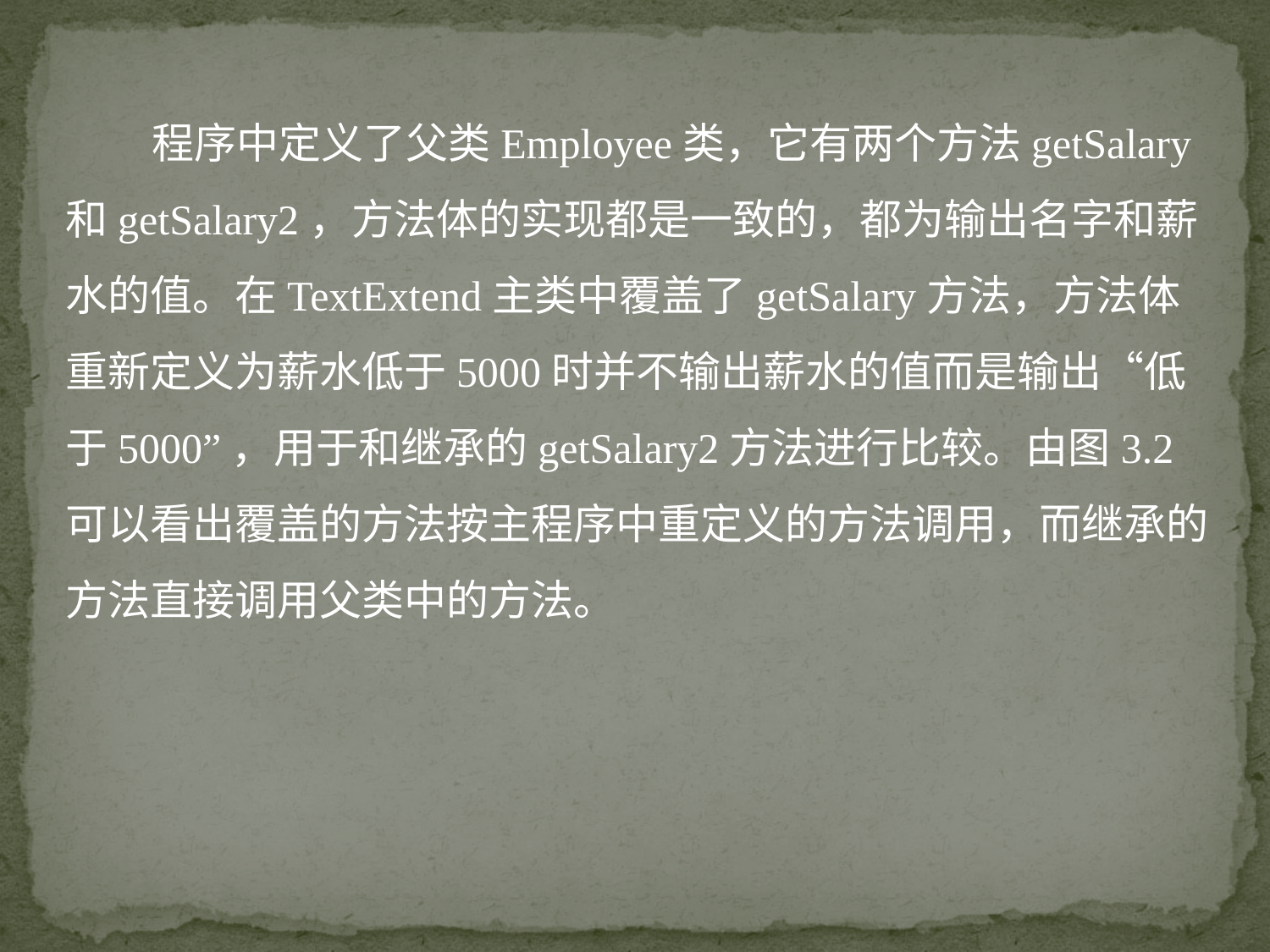

程序中定义了父类Employee类，它有两个方法getSalary和getSalary2，方法体的实现都是一致的，都为输出名字和薪水的值。在TextExtend主类中覆盖了getSalary方法，方法体重新定义为薪水低于5000时并不输出薪水的值而是输出“低于5000”，用于和继承的getSalary2方法进行比较。由图3.2可以看出覆盖的方法按主程序中重定义的方法调用，而继承的方法直接调用父类中的方法。